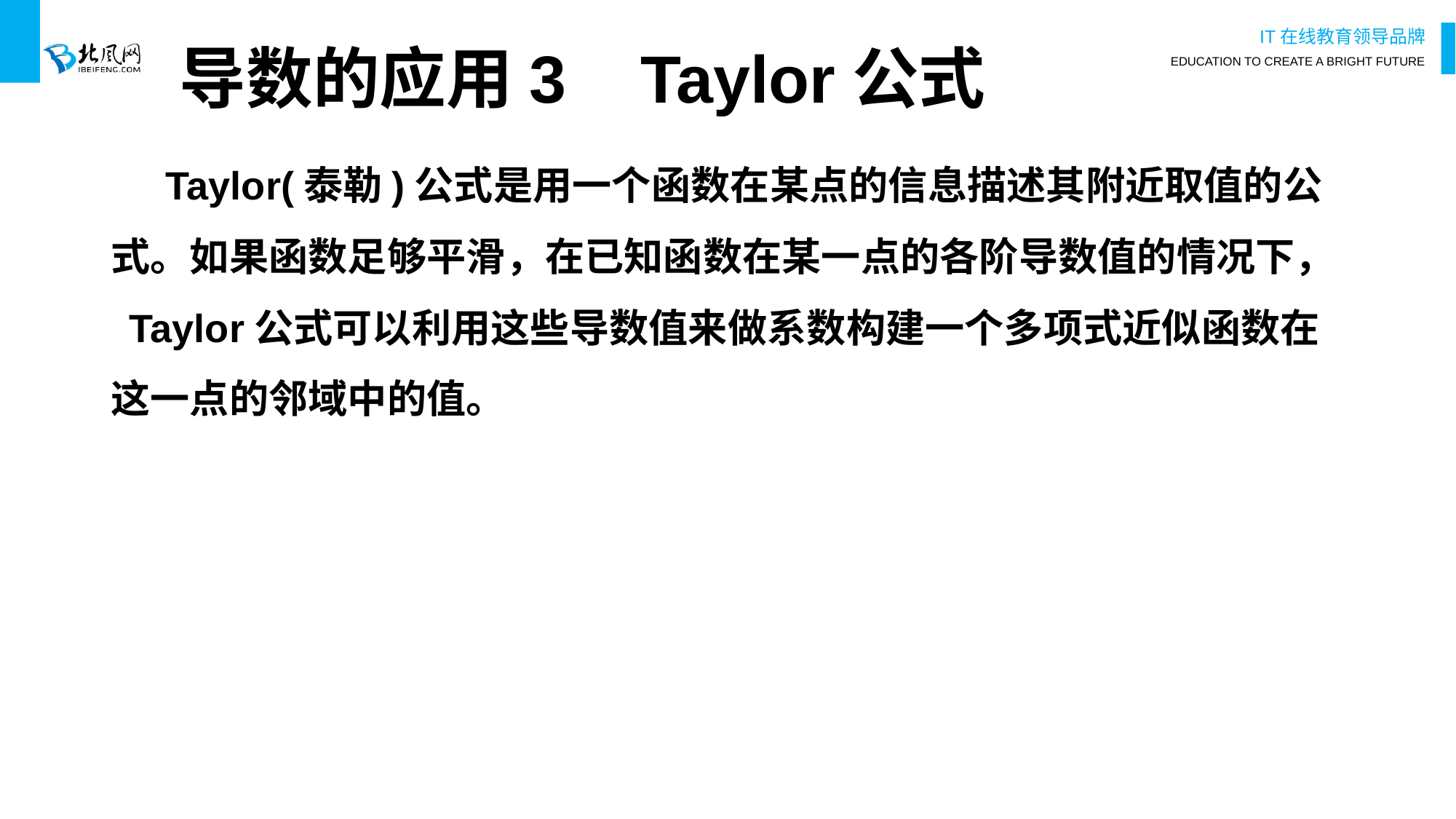

导数的应用3    Taylor公式
     Taylor(泰勒)公式是用一个函数在某点的信息描述其附近取值的公式。如果函数足够平滑，在已知函数在某一点的各阶导数值的情况下，   Taylor公式可以利用这些导数值来做系数构建一个多项式近似函数在这一点的邻域中的值。